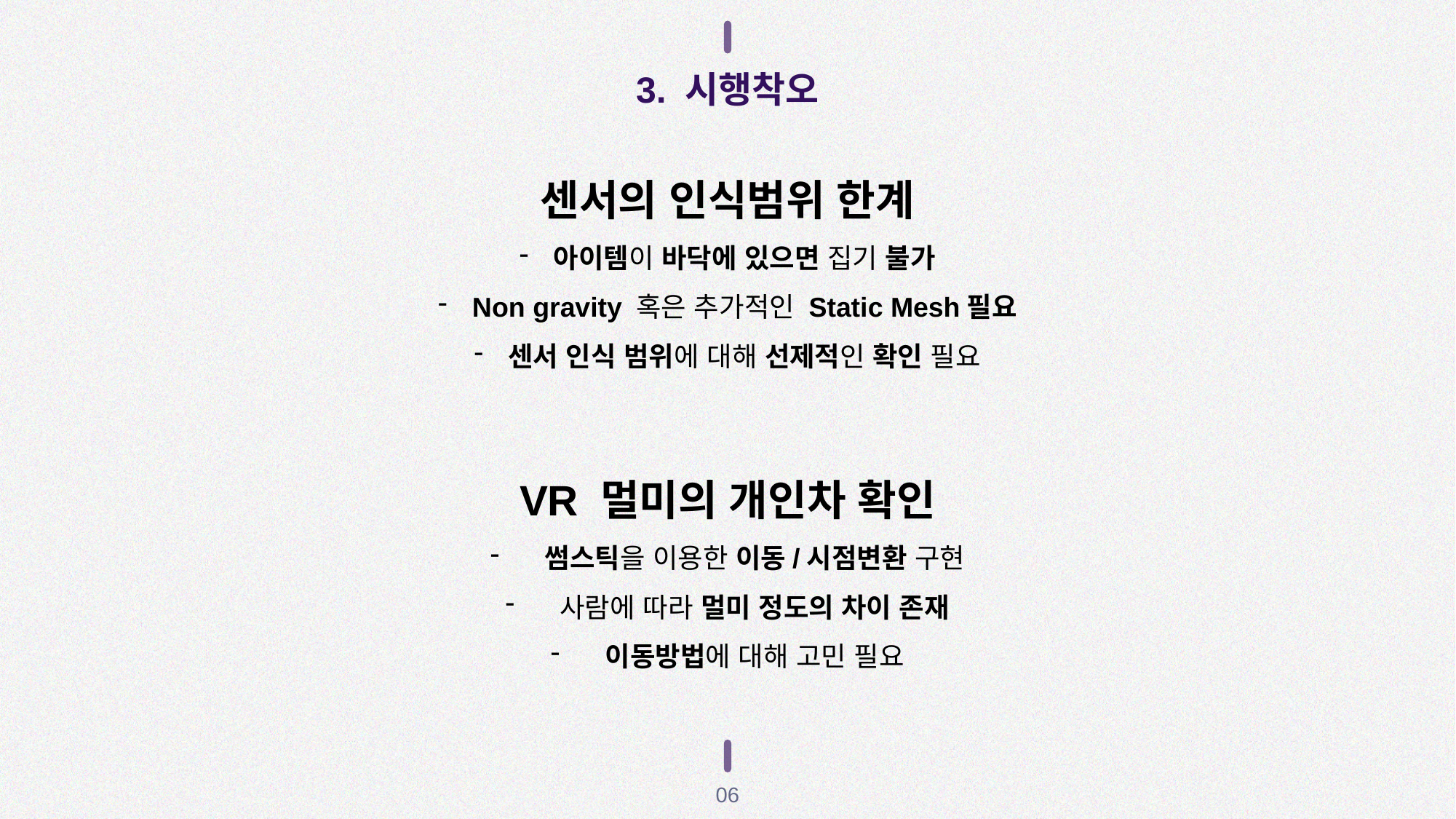

3. 시행착오
센서의 인식범위 한계
아이템이 바닥에 있으면 집기 불가
Non gravity 혹은 추가적인 Static Mesh필요
센서 인식 범위에 대해 선제적인 확인 필요

VR 멀미의 개인차 확인
썸스틱을 이용한 이동/시점변환 구현
사람에 따라 멀미 정도의 차이 존재
이동방법에 대해 고민 필요
06